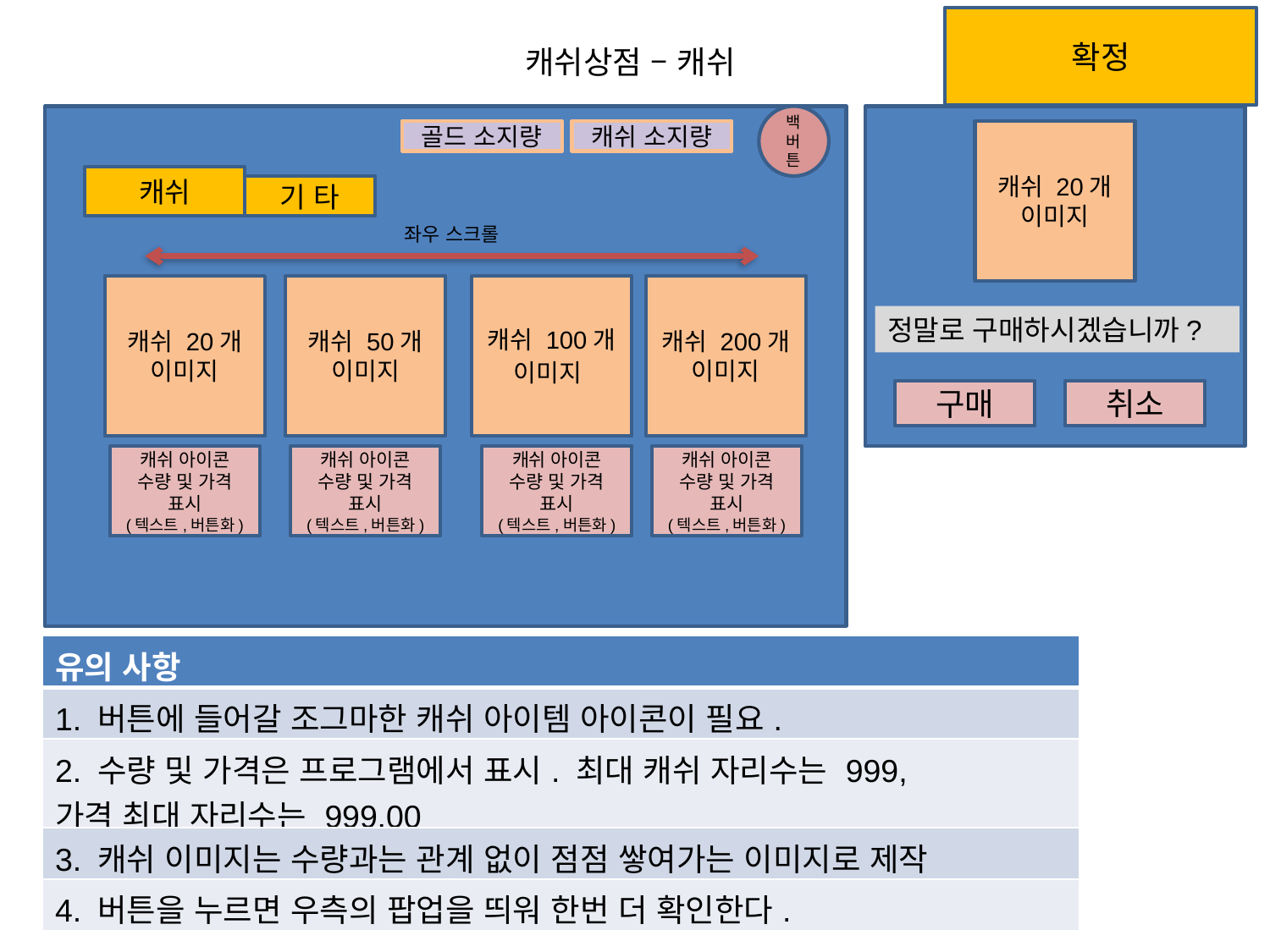

확정
캐쉬상점 – 캐쉬

백버튼
골드 소지량
캐쉬 소지량
캐쉬
기 타

캐쉬 20개 이미지
좌우 스크롤
캐쉬 20개 이미지
캐쉬 50개 이미지
캐쉬 100개 이미지
캐쉬 200개 이미지
정말로 구매하시겠습니까?
구매
취소
캐쉬 아이콘
수량 및 가격 표시
(텍스트,버튼화)
캐쉬 아이콘
수량 및 가격 표시
(텍스트,버튼화)
캐쉬 아이콘
수량 및 가격 표시
(텍스트,버튼화)
캐쉬 아이콘
수량 및 가격 표시
(텍스트,버튼화)
| 유의 사항 |
| --- |
| 1. 버튼에 들어갈 조그마한 캐쉬 아이템 아이콘이 필요. |
| 2. 수량 및 가격은 프로그램에서 표시. 최대 캐쉬 자리수는 999, 가격 최대 자리수는 999.00 |
| 3. 캐쉬 이미지는 수량과는 관계 없이 점점 쌓여가는 이미지로 제작 |
| 4. 버튼을 누르면 우측의 팝업을 띄워 한번 더 확인한다. |